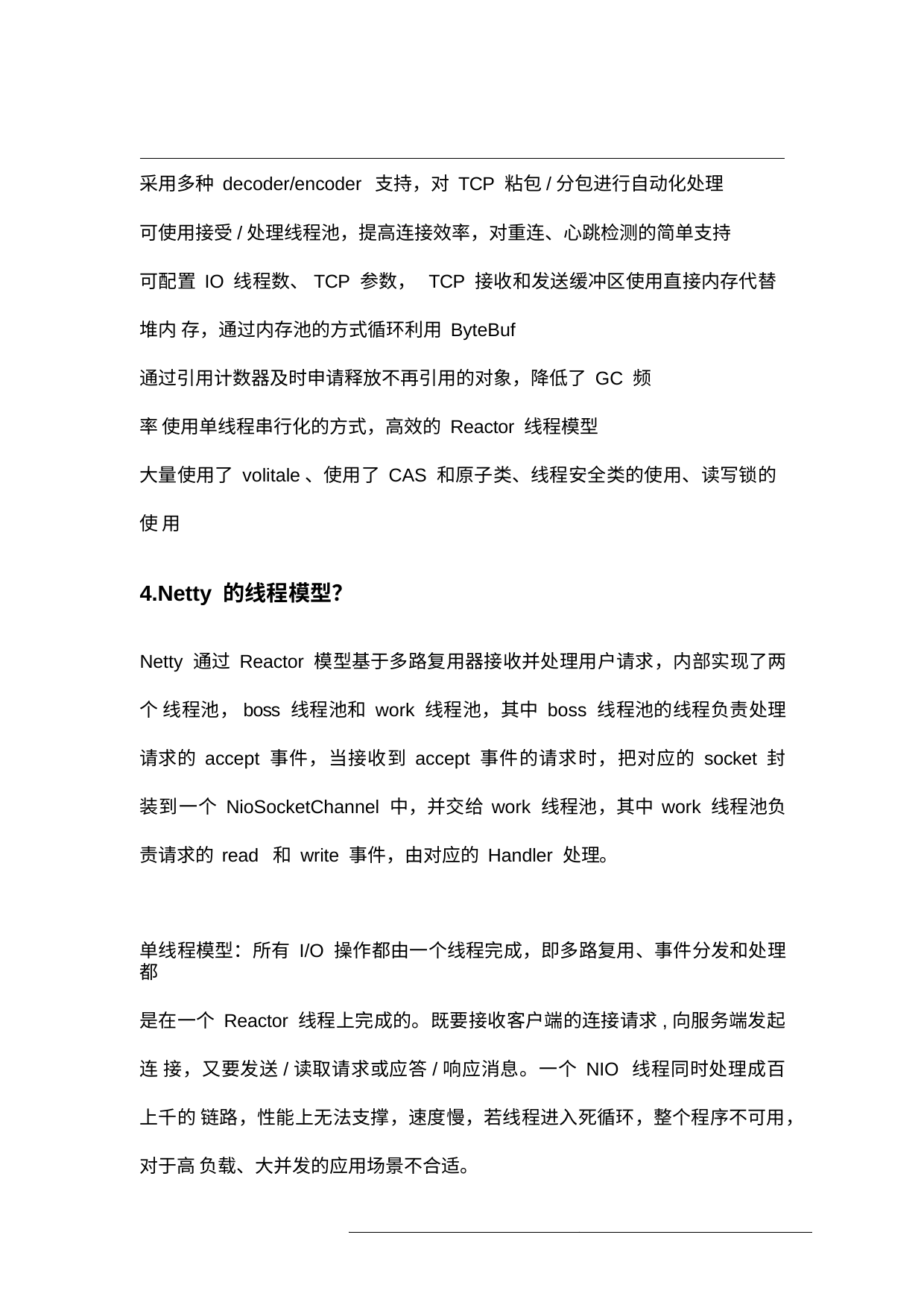

采用多种 decoder/encoder 支持，对 TCP 粘包/分包进行自动化处理

可使用接受/处理线程池，提高连接效率，对重连、心跳检测的简单支持
可配置 IO 线程数、TCP 参数， TCP 接收和发送缓冲区使用直接内存代替堆内 存，通过内存池的方式循环利用 ByteBuf
通过引用计数器及时申请释放不再引用的对象，降低了 GC 频率 使用单线程串行化的方式，高效的 Reactor 线程模型
大量使用了 volitale、使用了 CAS 和原子类、线程安全类的使用、读写锁的使 用

4.Netty 的线程模型？
Netty 通过 Reactor 模型基于多路复用器接收并处理用户请求，内部实现了两个 线程池，boss 线程池和 work 线程池，其中 boss 线程池的线程负责处理请求的 accept 事件，当接收到 accept 事件的请求时，把对应的 socket 封装到一个 NioSocketChannel 中，并交给work 线程池，其中work 线程池负责请求的read  和 write 事件，由对应的 Handler 处理。
单线程模型：所有 I/O 操作都由一个线程完成，即多路复用、事件分发和处理都
是在一个 Reactor 线程上完成的。既要接收客户端的连接请求,向服务端发起连 接，又要发送/读取请求或应答/响应消息。一个NIO 线程同时处理成百上千的 链路，性能上无法支撑，速度慢，若线程进入死循环，整个程序不可用，对于高 负载、大并发的应用场景不合适。